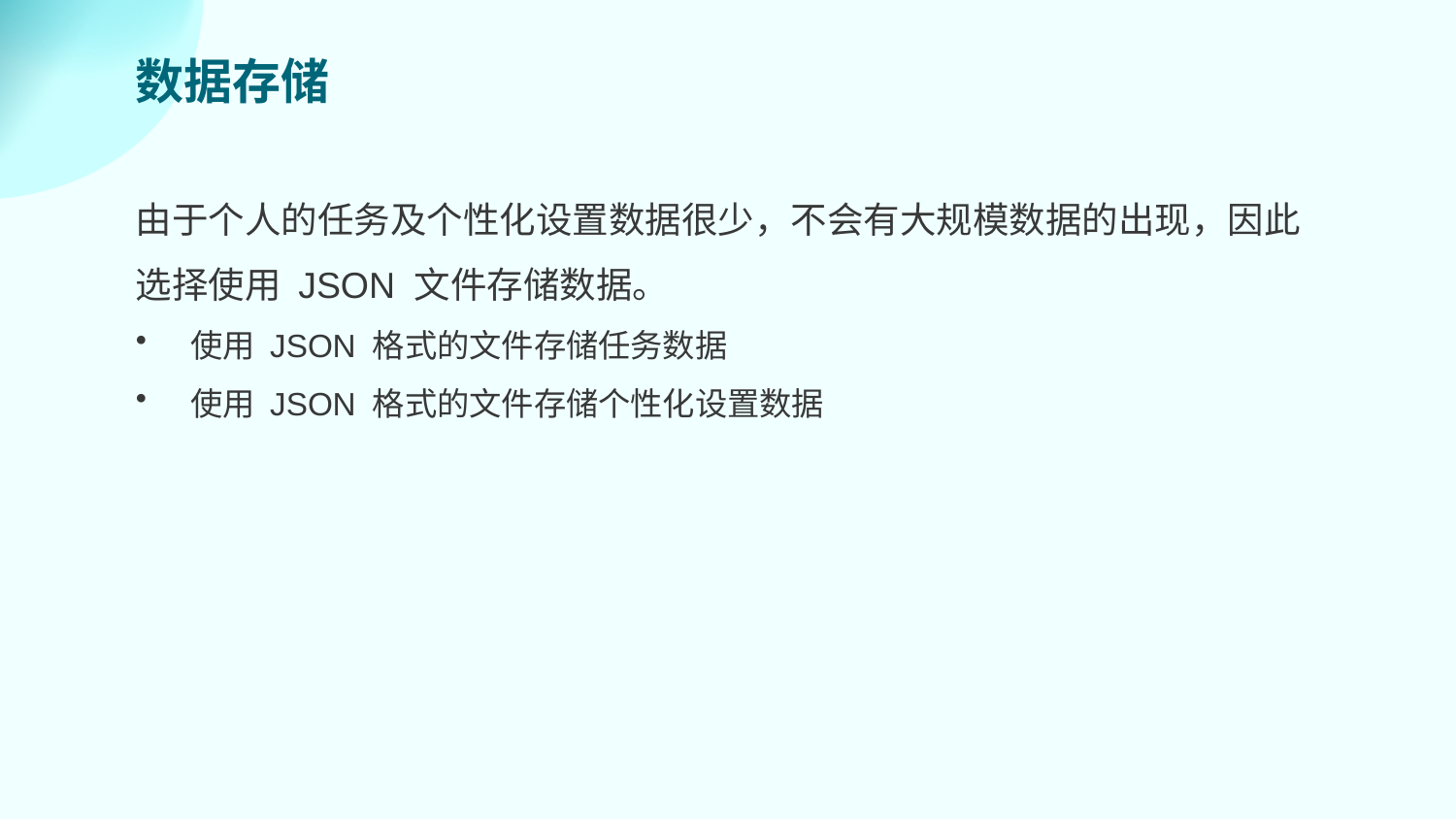

数据存储
由于个人的任务及个性化设置数据很少，不会有大规模数据的出现，因此选择使用 JSON 文件存储数据。
使用 JSON 格式的文件存储任务数据
使用 JSON 格式的文件存储个性化设置数据